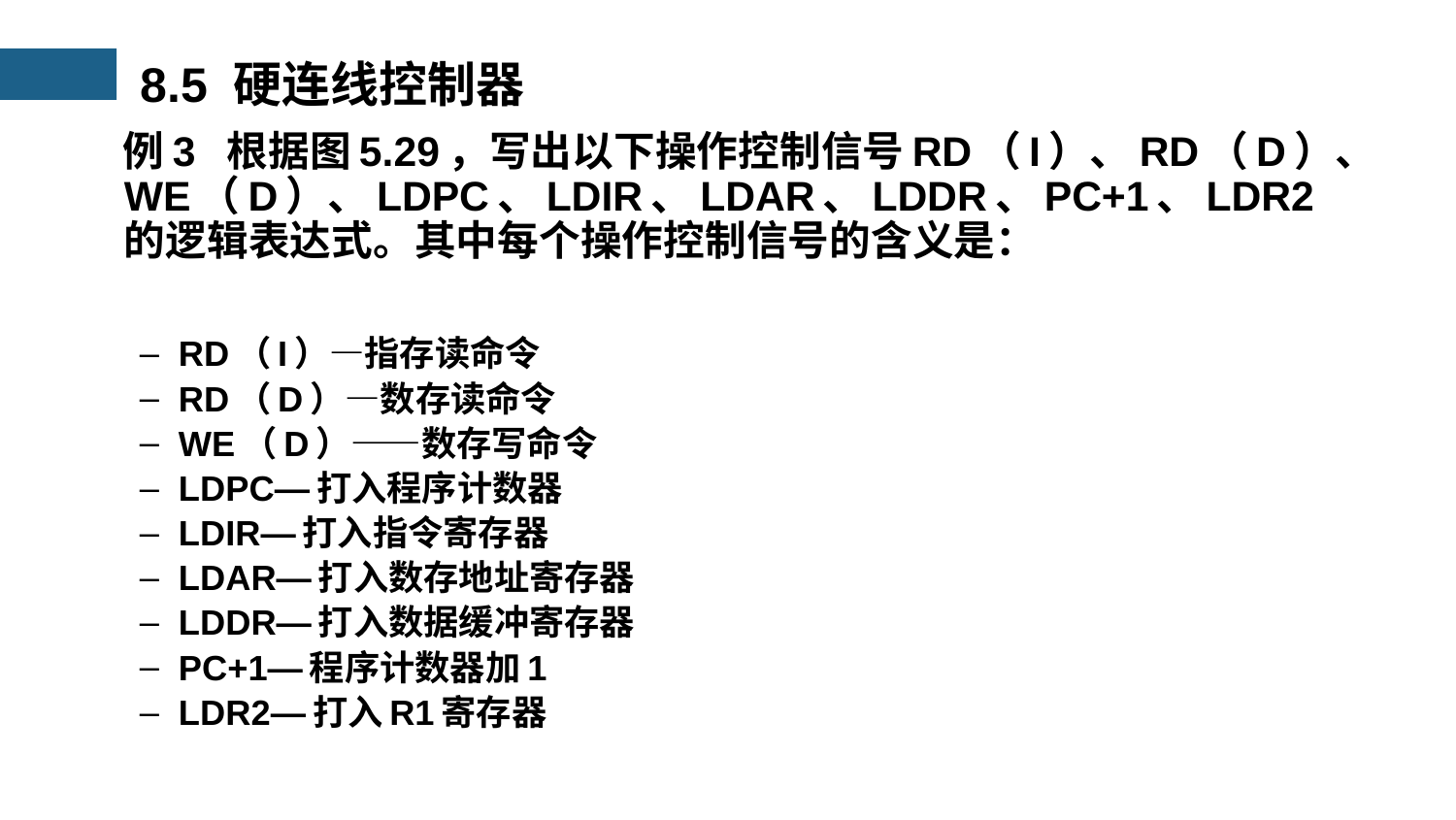

8.5 硬连线控制器
    例3  根据图5.29，写出以下操作控制信号RD（I）、RD（D）、WE（D）、LDPC、LDIR、LDAR、LDDR、PC+1、LDR2的逻辑表达式。其中每个操作控制信号的含义是：

RD（I）—指存读命令
RD（D）—数存读命令
WE（D）——数存写命令
LDPC—打入程序计数器
LDIR—打入指令寄存器
LDAR—打入数存地址寄存器
LDDR—打入数据缓冲寄存器
PC+1—程序计数器加1
LDR2—打入R1寄存器